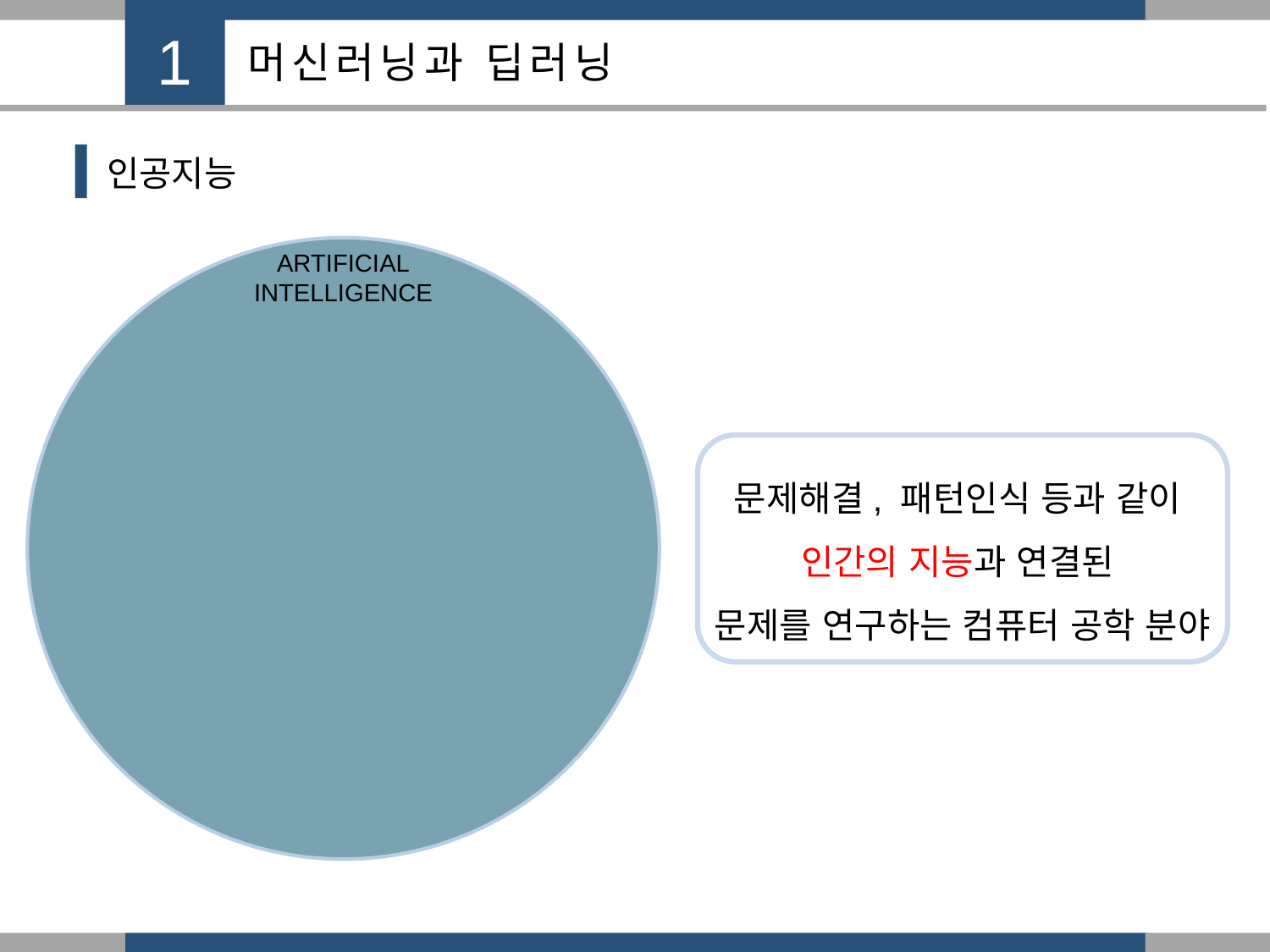

1
머신러닝과 딥러닝

인공지능

ARTIFICIAL
INTELLIGENCE

문제해결, 패턴인식 등과 같이
인간의 지능과 연결된
문제를 연구하는 컴퓨터 공학 분야